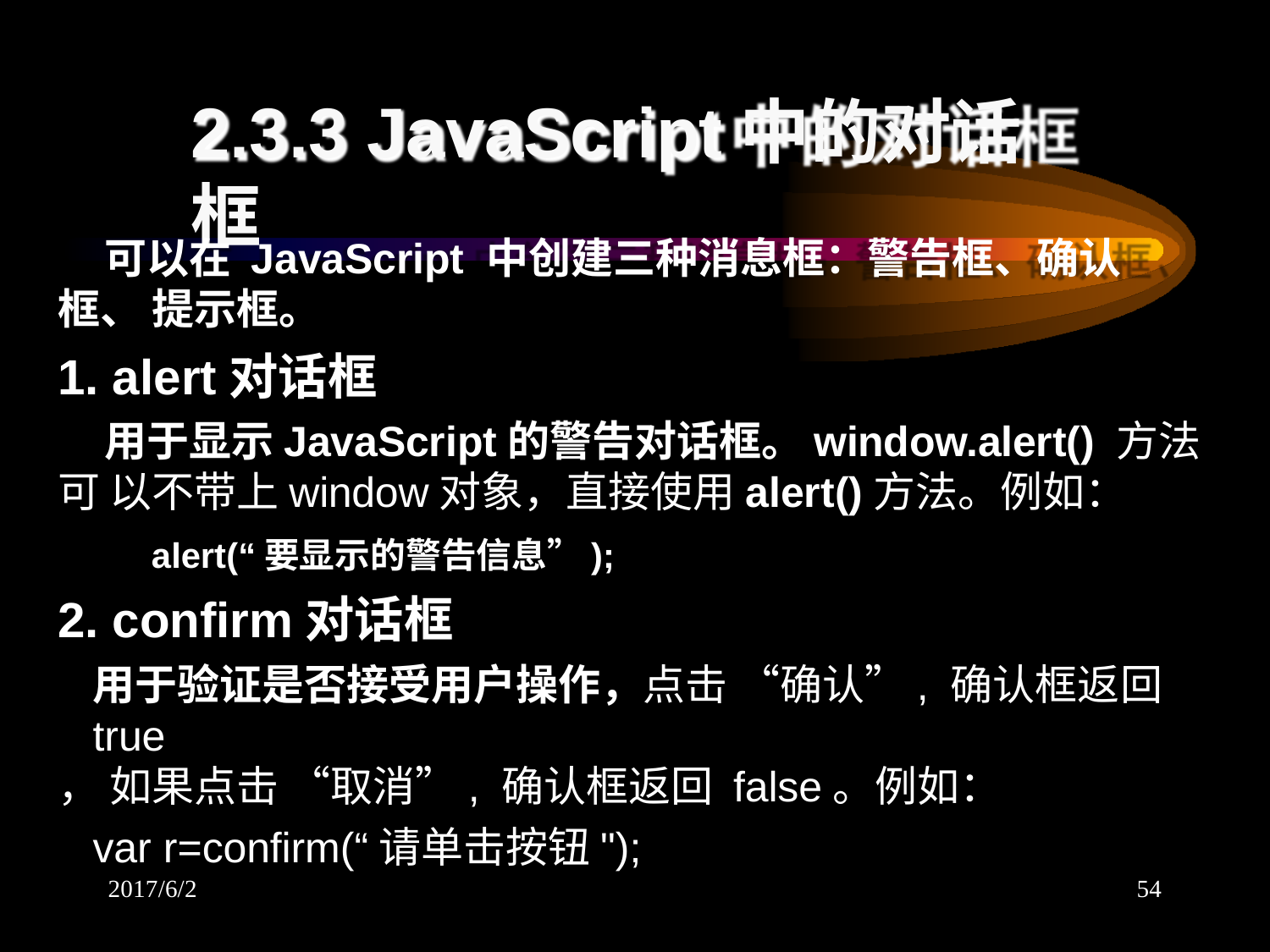

# 2.3.3 JavaScript中的对话框

可以在 JavaScript 中创建三种消息框：警告框、确认框、 提示框。
alert对话框
用于显示JavaScript的警告对话框。window.alert() 方法可 以不带上window对象，直接使用alert()方法。例如：
alert(“要显示的警告信息”);
confirm对话框
用于验证是否接受用户操作，点击 “确认”, 确认框返回 true
， 如果点击 “取消”, 确认框返回 false。例如：
var r=confirm(“请单击按钮");

2017/6/2
54